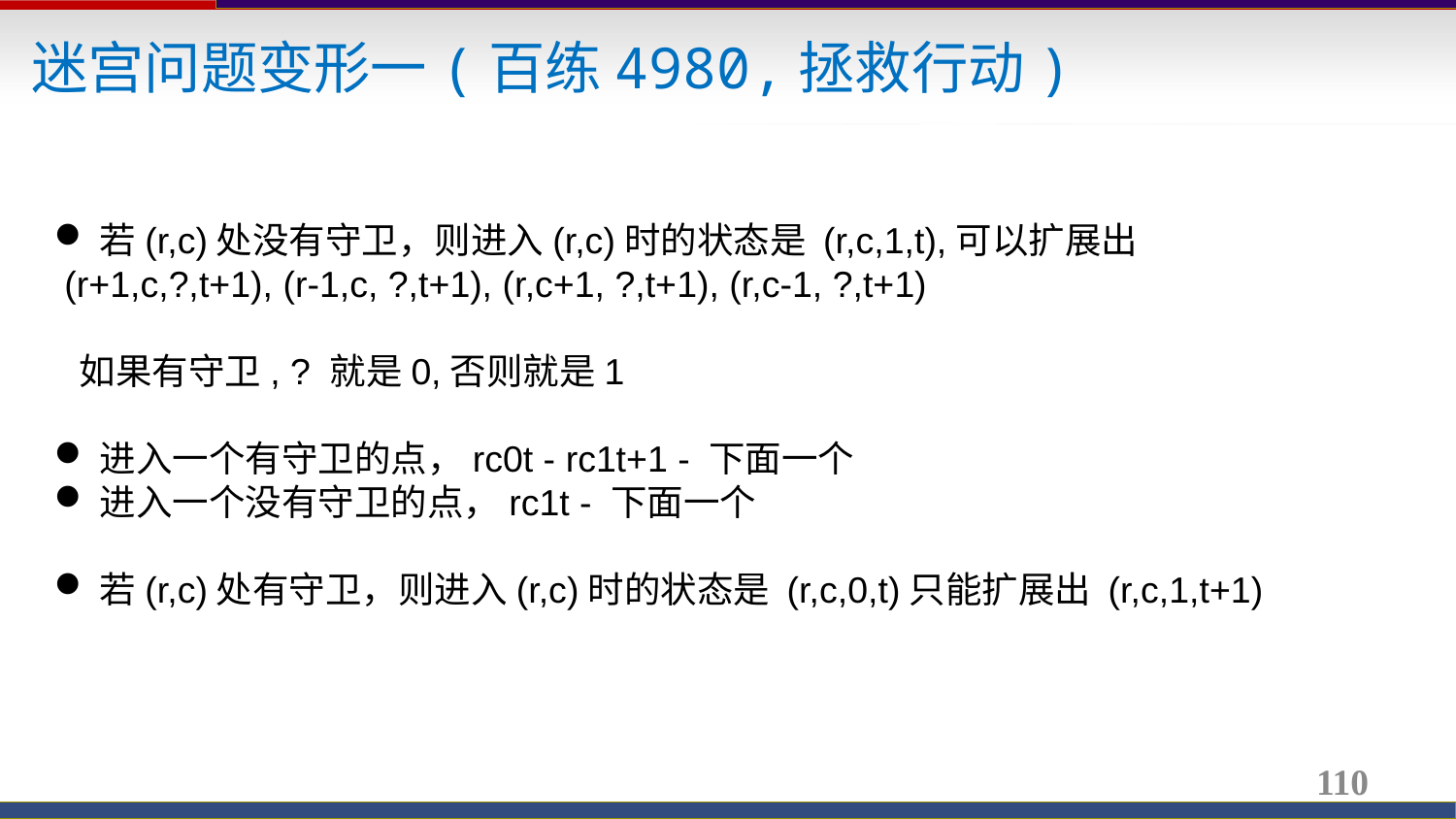

迷宫问题变形一(百练4980,拯救行动)

若(r,c)处没有守卫，则进入(r,c)时的状态是 (r,c,1,t),可以扩展出
 (r+1,c,?,t+1), (r-1,c, ?,t+1), (r,c+1, ?,t+1), (r,c-1, ?,t+1)

  如果有守卫, ? 就是0,否则就是1

进入一个有守卫的点，rc0t - rc1t+1 - 下面一个
进入一个没有守卫的点，rc1t - 下面一个

若(r,c)处有守卫，则进入(r,c)时的状态是 (r,c,0,t)只能扩展出 (r,c,1,t+1)